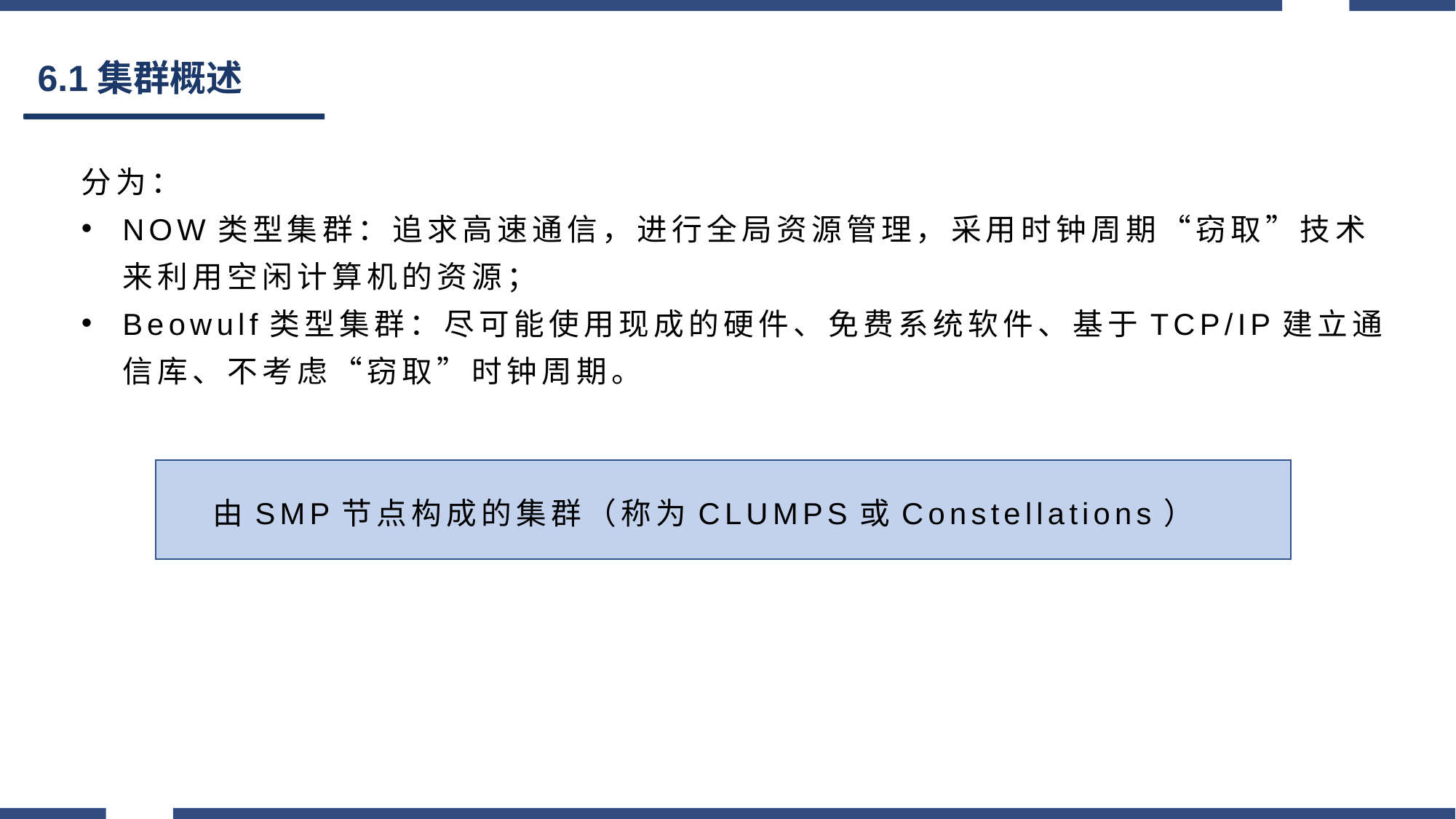

# 6.1集群概述
分为：
NOW类型集群：追求高速通信，进行全局资源管理，采用时钟周期“窃取”技术来利用空闲计算机的资源；
Beowulf类型集群：尽可能使用现成的硬件、免费系统软件、基于TCP/IP建立通信库、不考虑“窃取”时钟周期。

           由SMP节点构成的集群（称为CLUMPS或Constellations）